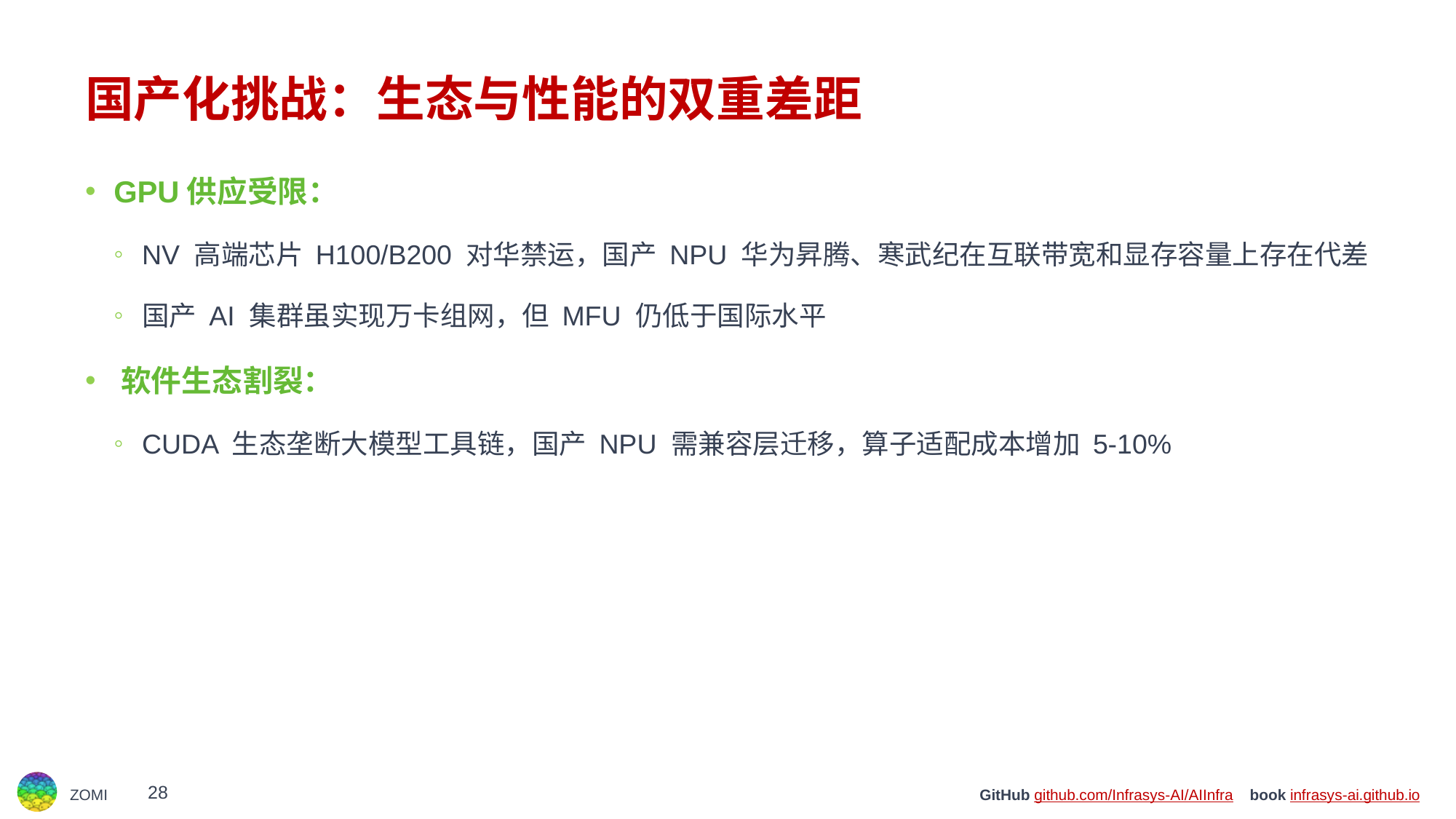

# 国产化挑战：生态与性能的双重差距​​
GPU供应受限​​：
NV 高端芯片 H100/B200 对华禁运，国产 NPU 华为昇腾、寒武纪在互联带宽和显存容量上存在代差
国产 AI 集群虽实现万卡组网，但 MFU 仍低于国际水平
​​软件生态割裂​​：
CUDA 生态垄断大模型工具链，国产 NPU 需兼容层迁移，算子适配成本增加 5-10%